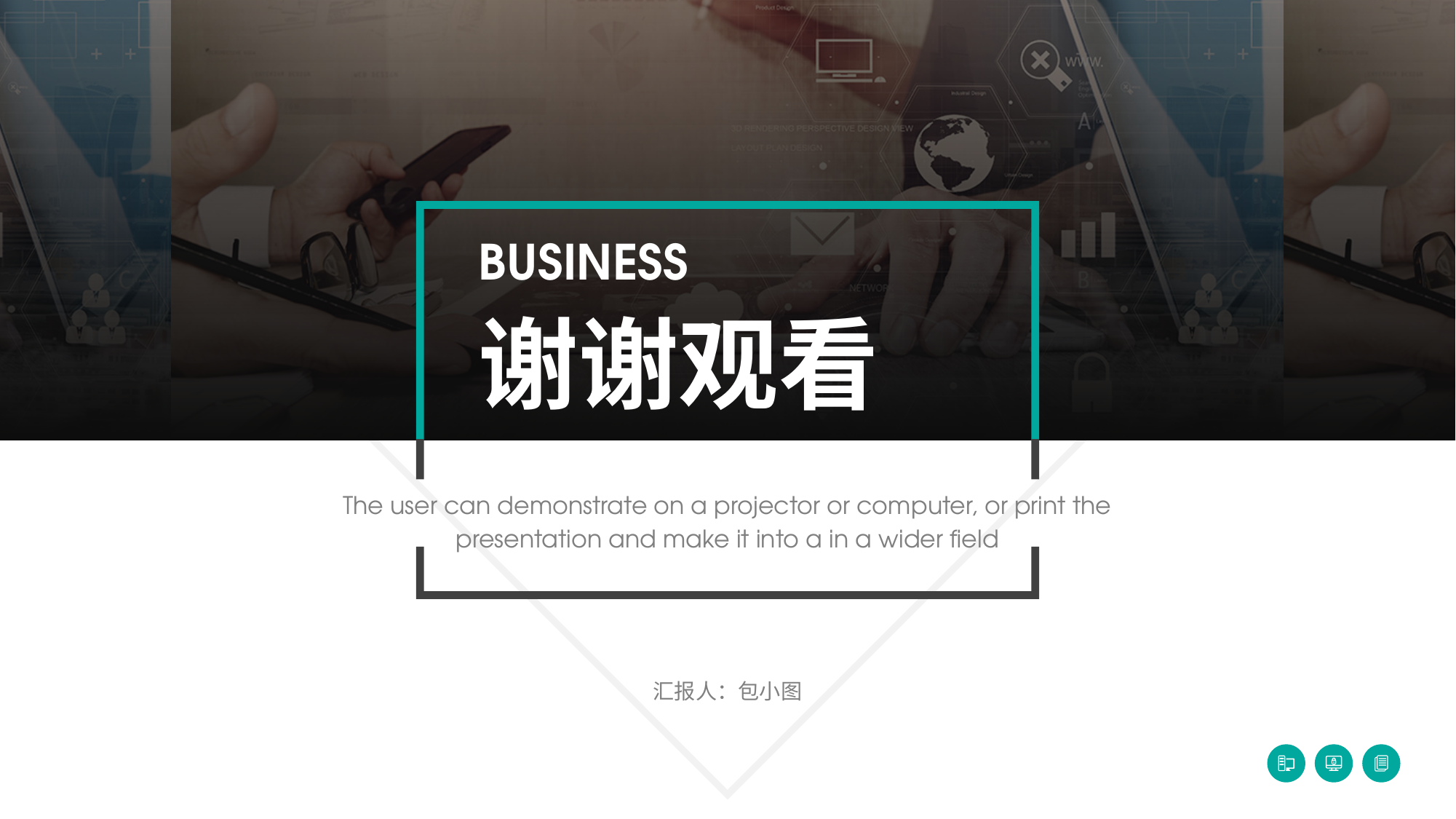

BUSINESS
谢谢观看

The user can demonstrate on a projector or computer, or print the presentation and make it into a in a wider field
汇报人：包小图